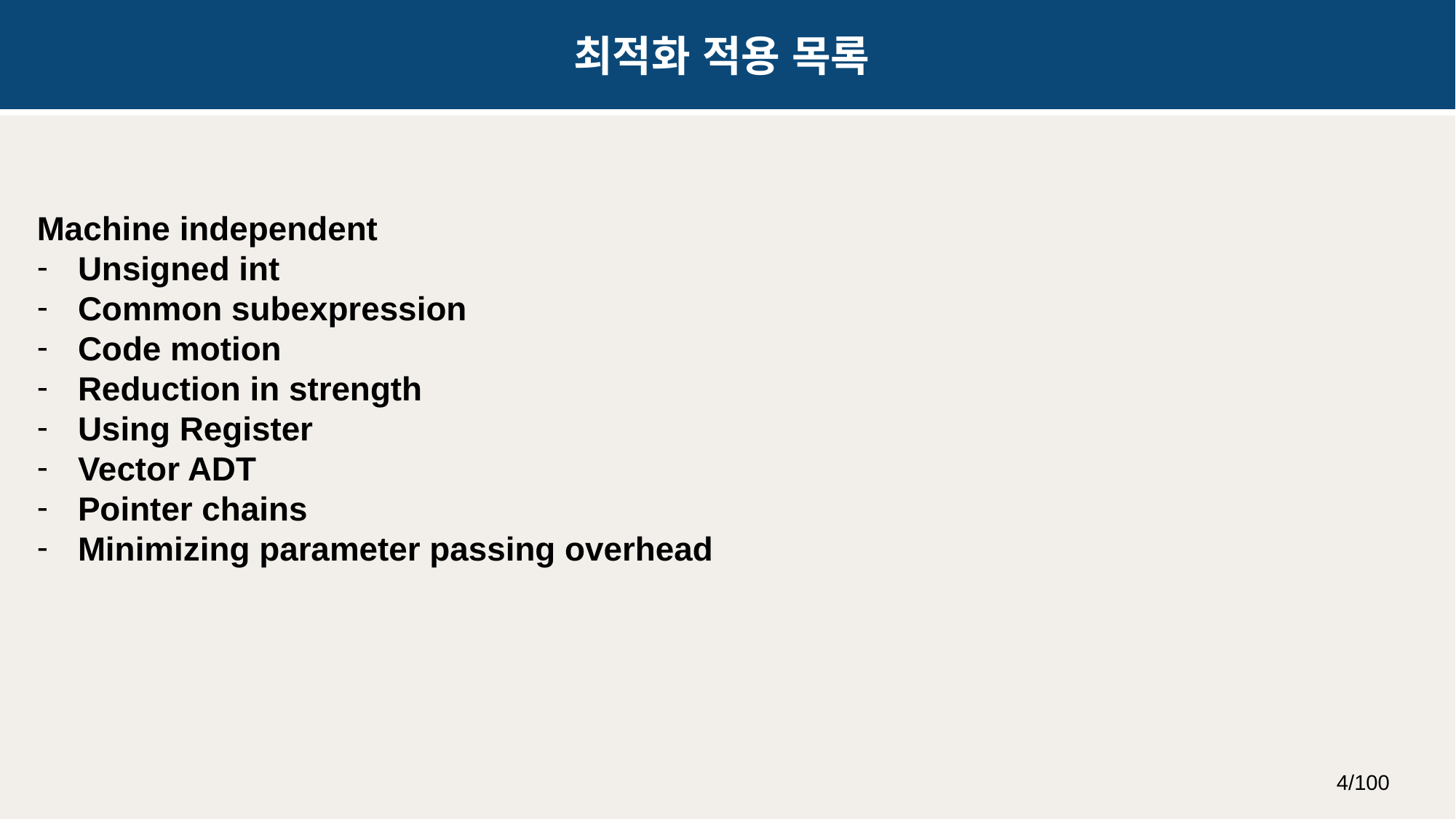

최적화 적용 목록
Machine independent
Unsigned int
Common subexpression
Code motion
Reduction in strength
Using Register
Vector ADT
Pointer chains
Minimizing parameter passing overhead